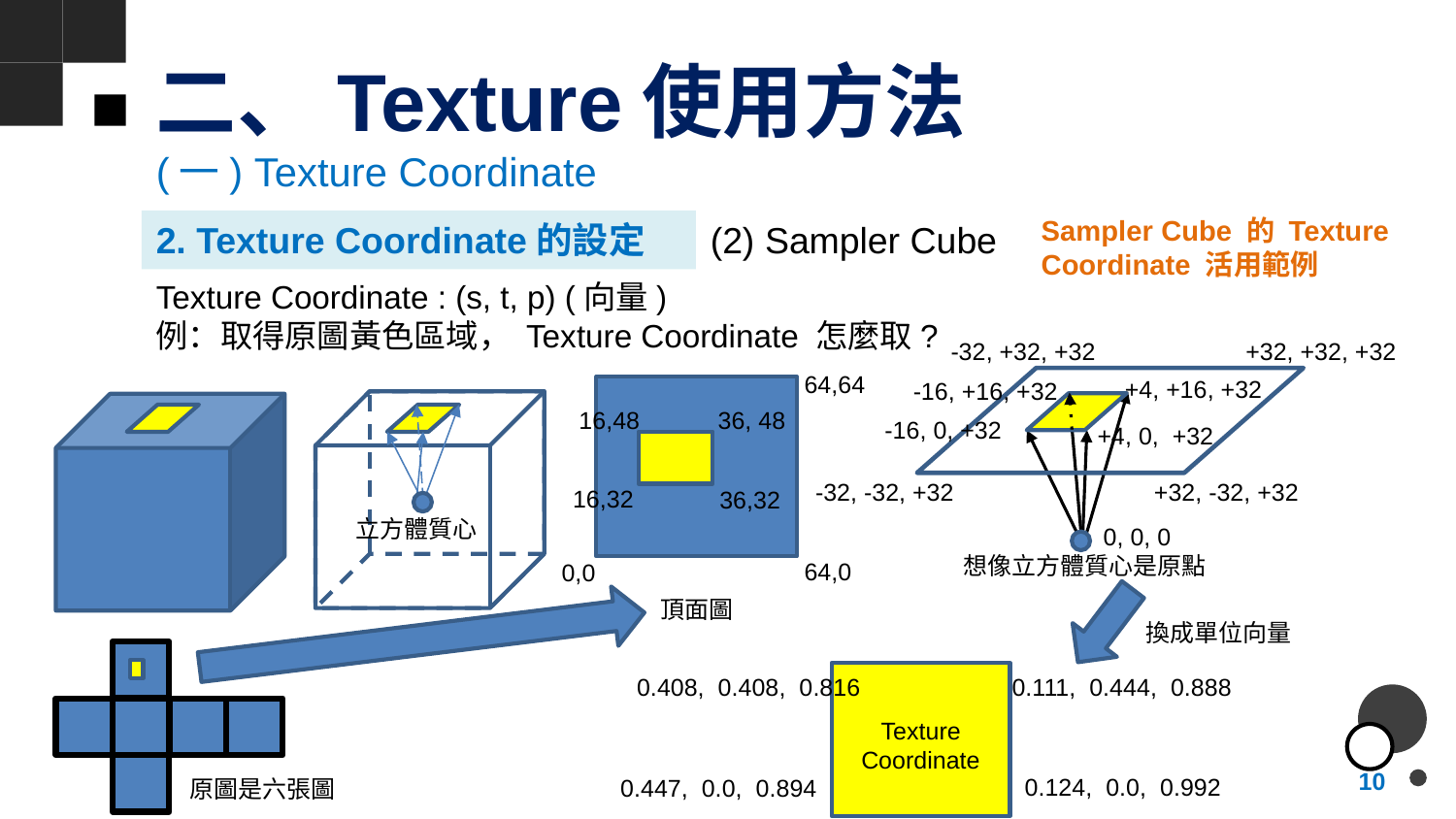

# 二、Texture使用方法
(一) Texture Coordinate
Sampler Cube 的 Texture Coordinate 活用範例
2. Texture Coordinate的設定
(2) Sampler Cube
Texture Coordinate : (s, t, p) (向量)
例：取得原圖黃色區域， Texture Coordinate 怎麼取?
-32, +32, +32

+32, +32, +32

64,64
+4, +16, +32

-16, +16, +32

16,48
36, 48

-16, 0, +32
+4, 0,  +32

-32, -32, +32
+32, -32, +32

16,32
36,32

立方體質心
0, 0, 0

想像立方體質心是原點
64,0
0,0

頂面圖

換成單位向量

0.408,  0.408,  0.816
0.111,  0.444,  0.888

Texture Coordinate

0.124,  0.0,  0.992
0.447,  0.0,  0.894
原圖是六張圖

10